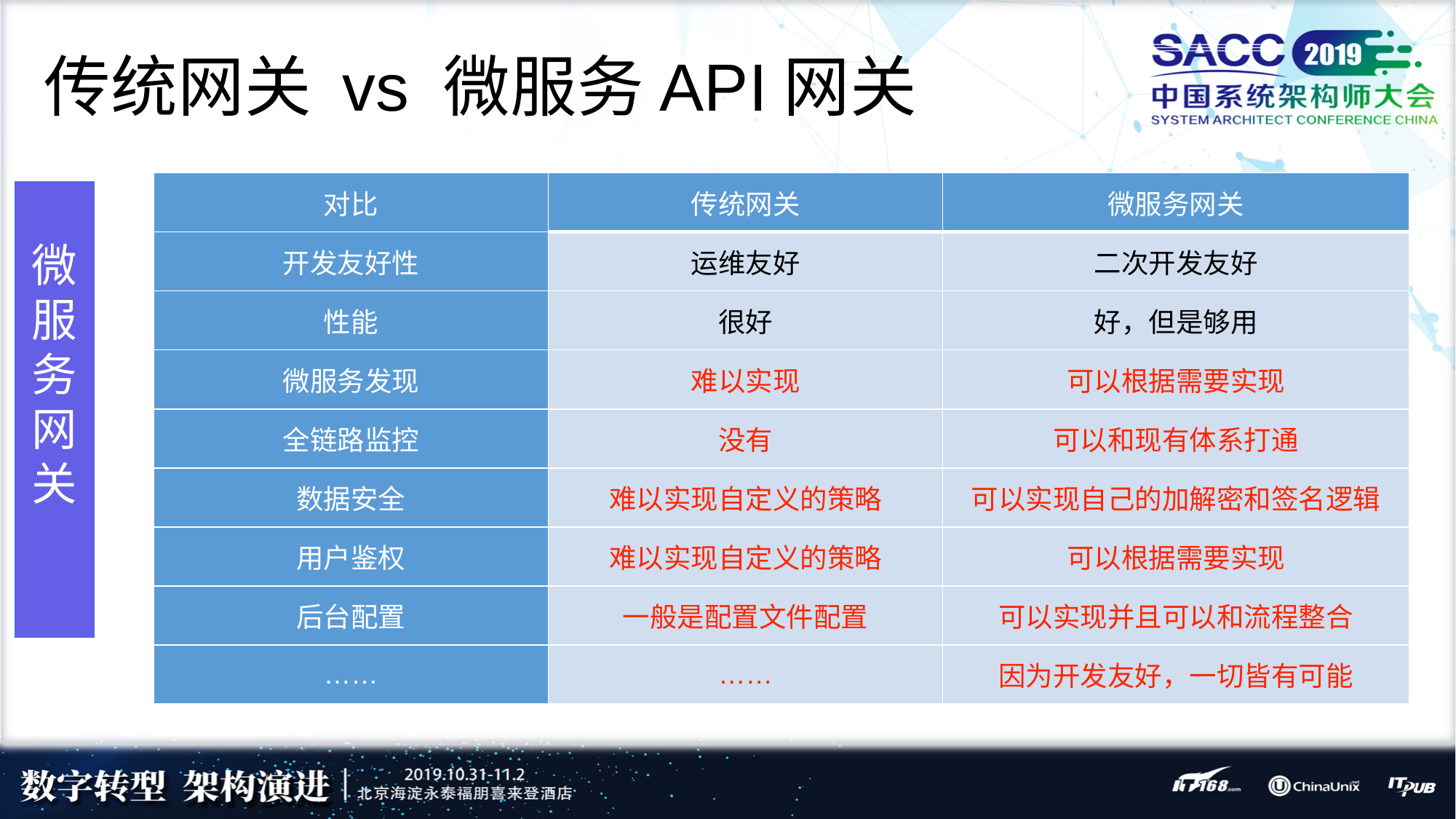

# 传统网关 vs 微服务API网关
| 对比 | 传统网关 | 微服务网关 |
| --- | --- | --- |
| 开发友好性 | 运维友好 | 二次开发友好 |
| 性能 | 很好 | 好，但是够用 |
| 微服务发现 | 难以实现 | 可以根据需要实现 |
| 全链路监控 | 没有 | 可以和现有体系打通 |
| 数据安全 | 难以实现自定义的策略 | 可以实现自己的加解密和签名逻辑 |
| 用户鉴权 | 难以实现自定义的策略 | 可以根据需要实现 |
| 后台配置 | 一般是配置文件配置 | 可以实现并且可以和流程整合 |
| …… | …… | 因为开发友好，一切皆有可能 |

微服务
网关